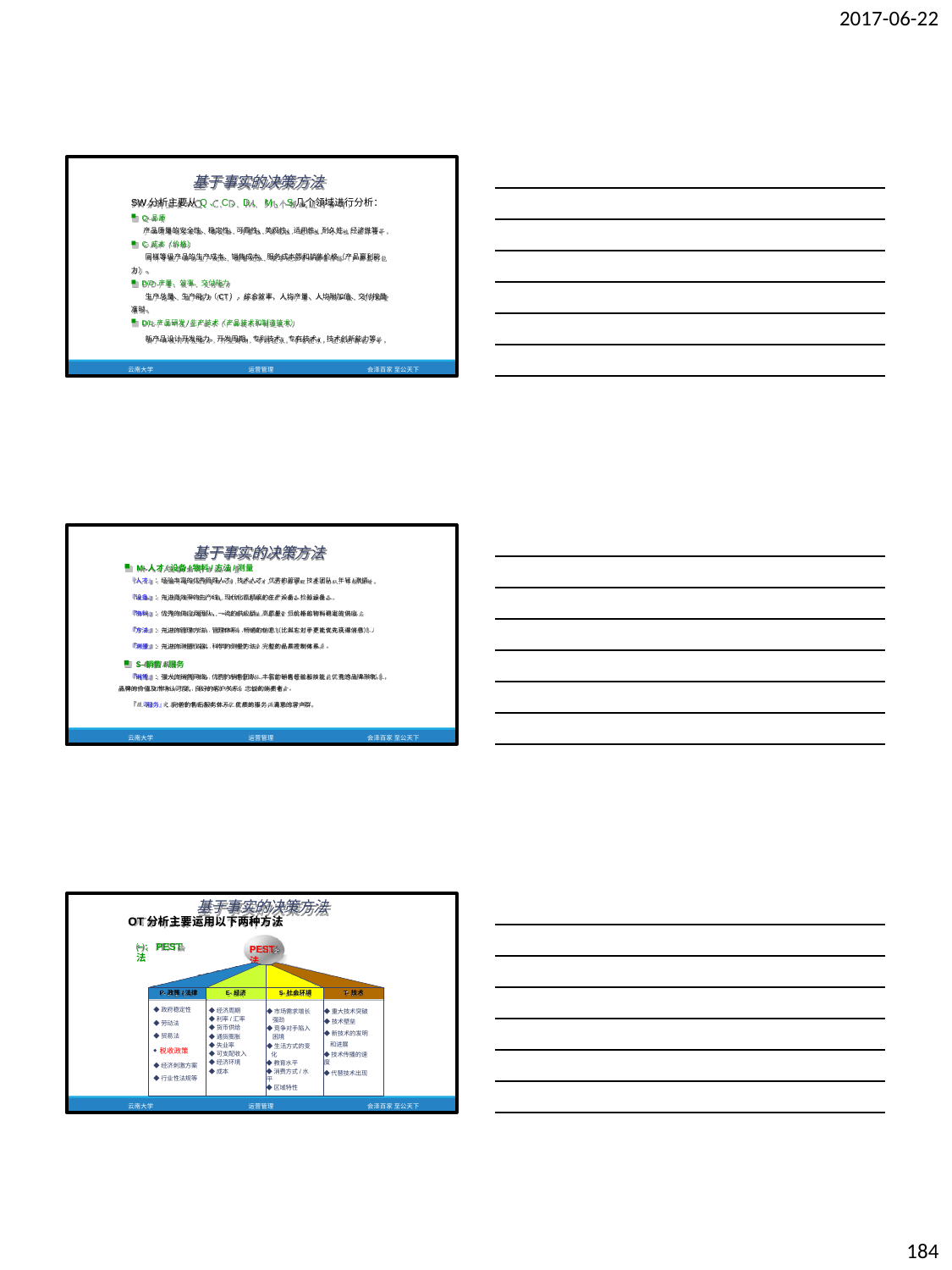

2017-06-22

基于事实的决策方法
SW分析主要从Q、C、D、M、S几个领域进行分析：
Q-品质
产品质量的安全性、稳定性、可靠性、美观性、适用性、耐久性、经济性等。
C-成本（价格）
同样等级产品的生产成本、销售成本、服务成本等和销售价格（产品赢利能 力）。
D/D-产量、效率、交付能力
生产总量、生产能力（CT），综合效率、人均产量、人均附加值、交付按量 准时。
D/L-产品研发/生产技术（产品技术和制造技术）
新产品设计开发能力，开发周期，专利技术，专有技术，技术创新能力等。

云南大学
运营管理
会泽百家 至公天下

基于事实的决策方法
M-人才/设备/物料/方法/测量
『人才』：经验丰富的优秀管理人才，技术人才，优秀的管理、技术团队，年轻/激情。

『设备』：先进高效率的生产线，现代化高精度的生产设备、检验设备。

『物料』：优秀的供应商团队，一流的供应链，高质量、低价格的物料稳定的供应

『方法』：先进的管理方法，管理体系，畅通的信息（比其它对手更能优先获得信息）

『测量』：先进的测量仪器，科学的测量方法，完整的品质控制体系。

S-销售/服务
『销售』：强大的销售网络，优秀的销售团队，丰富的销售经验和技能，优秀的品牌形象，  品牌的价值及市场认可度，良好的客户关系，忠诚的消费者。

『服务』：完善的售后服务体系，优质的服务，满意的客户群。

云南大学
运营管理
会泽百家 至公天下

基于事实的决策方法
OT分析主要运用以下两种方法

㈠： PEST法

PEST法

P-政策/法律
E-经济
S-社会环境
T-技术

◆重大技术突破
◆技术壁垒
◆新技术的发明 和进展
◆技术传播的速度
◆代替技术出现
◆经济周期
◆利率/汇率
◆货币供给
◆通货膨胀
◆失业率
◆可支配收入
◆经济环境
◆成本
◆政府稳定性

◆劳动法

◆贸易法

税收政策
◆经济刺激方案

◆行业性法规等
◆市场需求增长 强劲
◆竞争对手陷入 困境
◆生活方式的变 化
◆教育水平
◆消费方式/水平
◆区域特性

云南大学
运营管理
会泽百家 至公天下

184